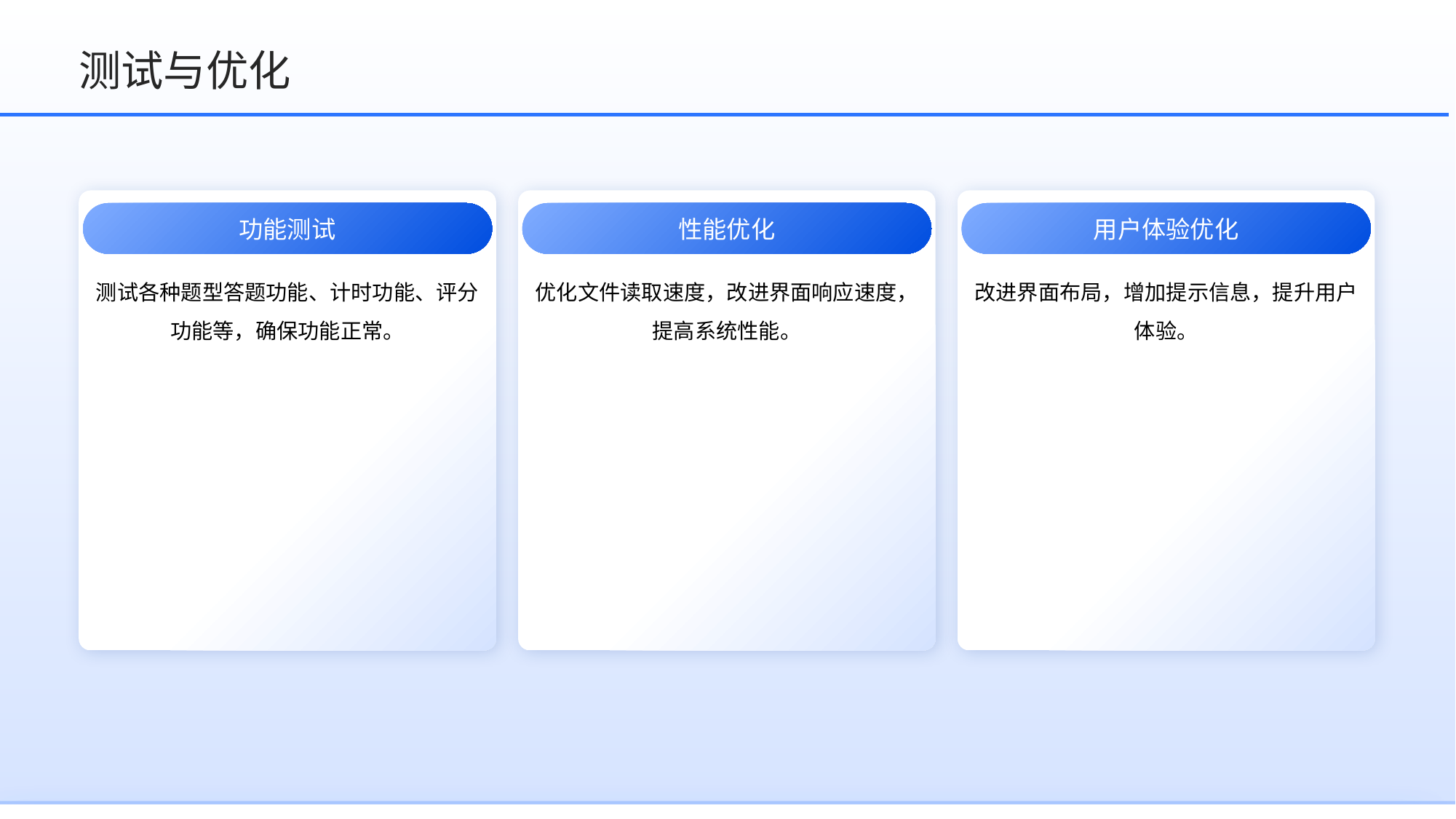

测试与优化

功能测试

性能优化

用户体验优化
优化文件读取速度，改进界面响应速度，提高系统性能。
改进界面布局，增加提示信息，提升用户体验。
测试各种题型答题功能、计时功能、评分功能等，确保功能正常。